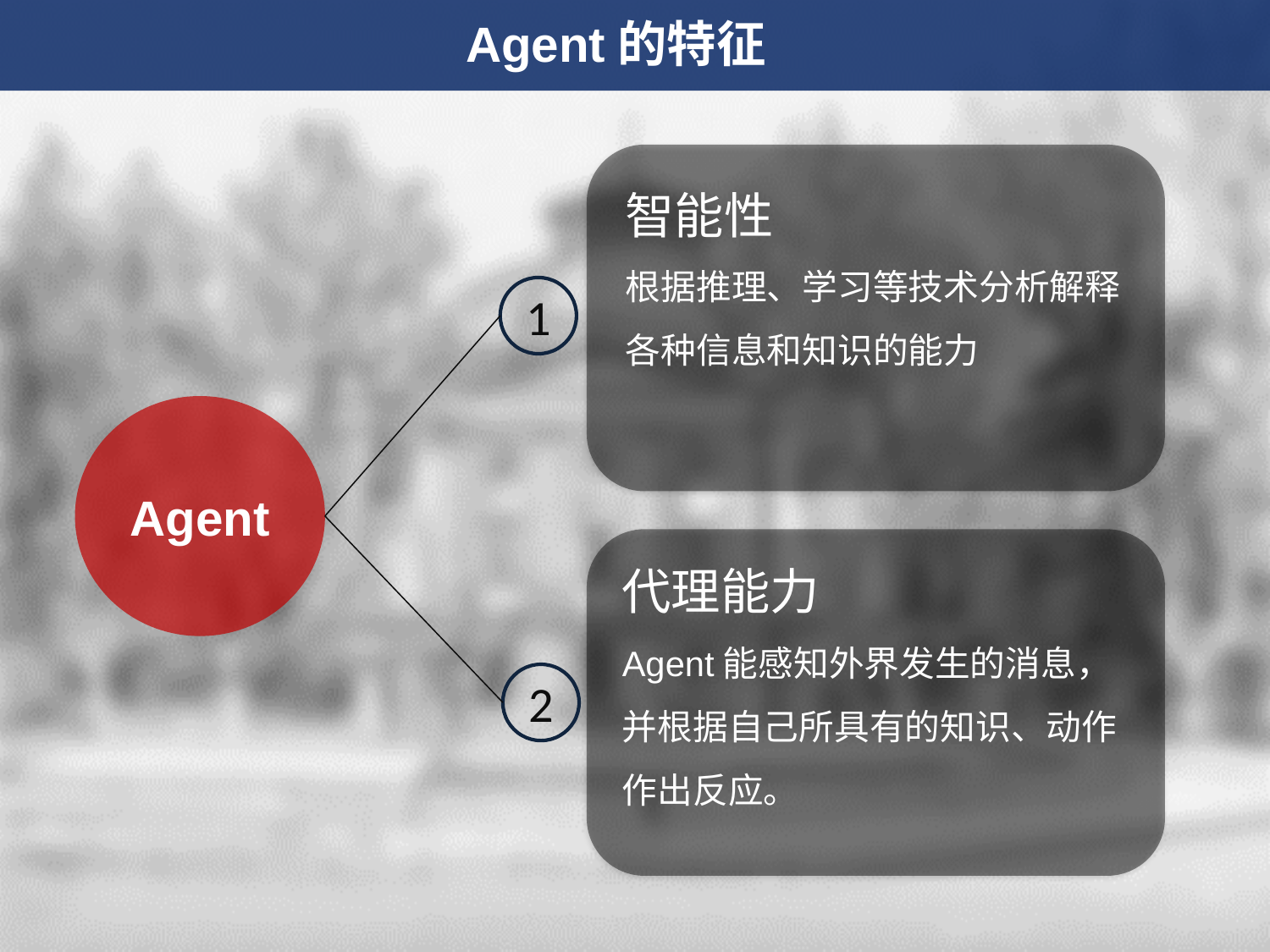

Agent的特征

智能性
根据推理、学习等技术分析解释各种信息和知识的能力

1
Agent

代理能力
Agent能感知外界发生的消息，并根据自己所具有的知识、动作作出反应。
2